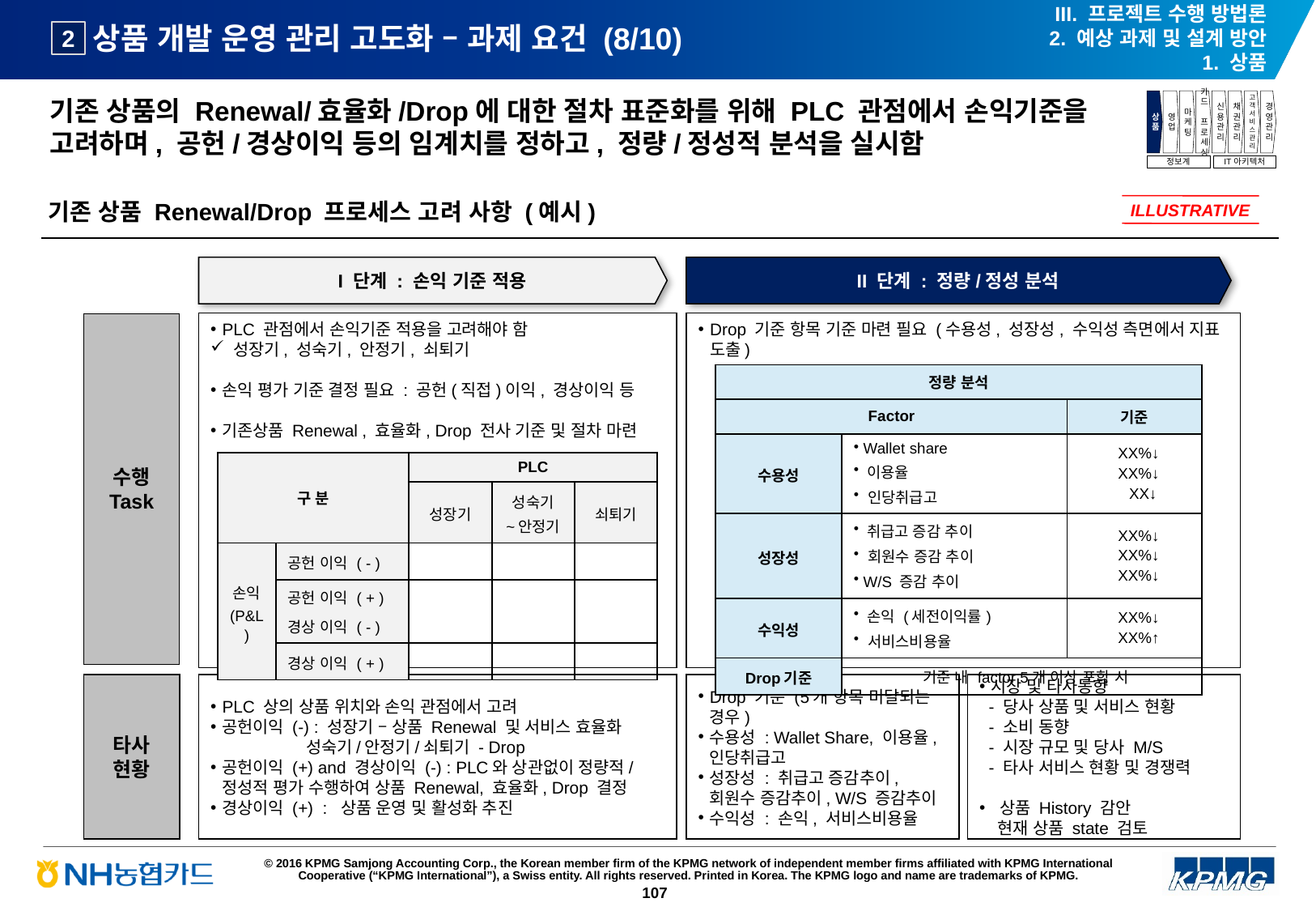

III. 프로젝트 수행 방법론
2. 예상 과제 및 설계 방안
1. 상품
# 상품 개발 운영 관리 고도화 – 과제 요건 (8/10)
2
기존 상품의 Renewal/효율화/Drop에 대한 절차 표준화를 위해 PLC 관점에서 손익기준을 고려하며, 공헌/경상이익 등의 임계치를 정하고, 정량/정성적 분석을 실시함

상품
영업
마케팅
카드
프로세싱
신용관리
채권관리
고객서비스관리
경영관리
정보계
IT아키텍처
기존 상품 Renewal/Drop 프로세스 고려 사항 (예시)
ILLUSTRATIVE
I 단계 : 손익 기준 적용
II 단계 : 정량/정성 분석
PLC 관점에서 손익기준 적용을 고려해야 함
 성장기, 성숙기, 안정기, 쇠퇴기

손익 평가 기준 결정 필요 : 공헌(직접)이익, 경상이익 등

기존상품 Renewal , 효율화, Drop 전사 기준 및 절차 마련

Drop 기준 항목 기준 마련 필요 (수용성, 성장성, 수익성 측면에서 지표 도출)
수행 Task
| 정량 분석 |  |  |
| --- | --- | --- |
| Factor |  | 기준 |
| 수용성 | Wallet share 이용율 인당취급고 | XX%↓ XX%↓ XX↓ |
| 성장성 | 취급고 증감 추이 회원수 증감 추이 W/S 증감 추이 | XX%↓ XX%↓ XX%↓ |
| 수익성 | 손익 (세전이익률) 서비스비용율 | XX%↓ XX%↑ |
| Drop기준 | 기준 내 factor 5개 이상 포함 시 |  |
| 구 분 |  | PLC |  |  |
| --- | --- | --- | --- | --- |
|  |  | 성장기 | 성숙기 ~안정기 | 쇠퇴기 |
| 손익 (P&L) | 공헌 이익 ( - ) |  |  |  |
|  | 공헌 이익 ( + ) 경상 이익 ( - ) |  |  |  |
|  | 경상 이익 ( + ) |  |  |  |
타사
현황
PLC 상의 상품 위치와 손익 관점에서 고려
공헌이익 (-) : 성장기 – 상품 Renewal 및 서비스 효율화
                  성숙기/안정기/쇠퇴기 - Drop
공헌이익 (+) and 경상이익 (-) : PLC와 상관없이 정량적/정성적 평가 수행하여 상품 Renewal, 효율화, Drop 결정
경상이익 (+)  :  상품 운영 및 활성화 추진
Drop 기준 (5개 항목 미달되는 경우)
수용성 : Wallet Share, 이용율, 인당취급고
성장성 : 취급고 증감추이, 회원수 증감추이, W/S 증감추이
수익성 : 손익, 서비스비용율
시장 및 타사동향
  - 당사 상품 및 서비스 현황
  - 소비 동향
  - 시장 규모 및 당사 M/S
  - 타사 서비스 현황 및 경쟁력

 상품 History 감안
   현재 상품 state 검토